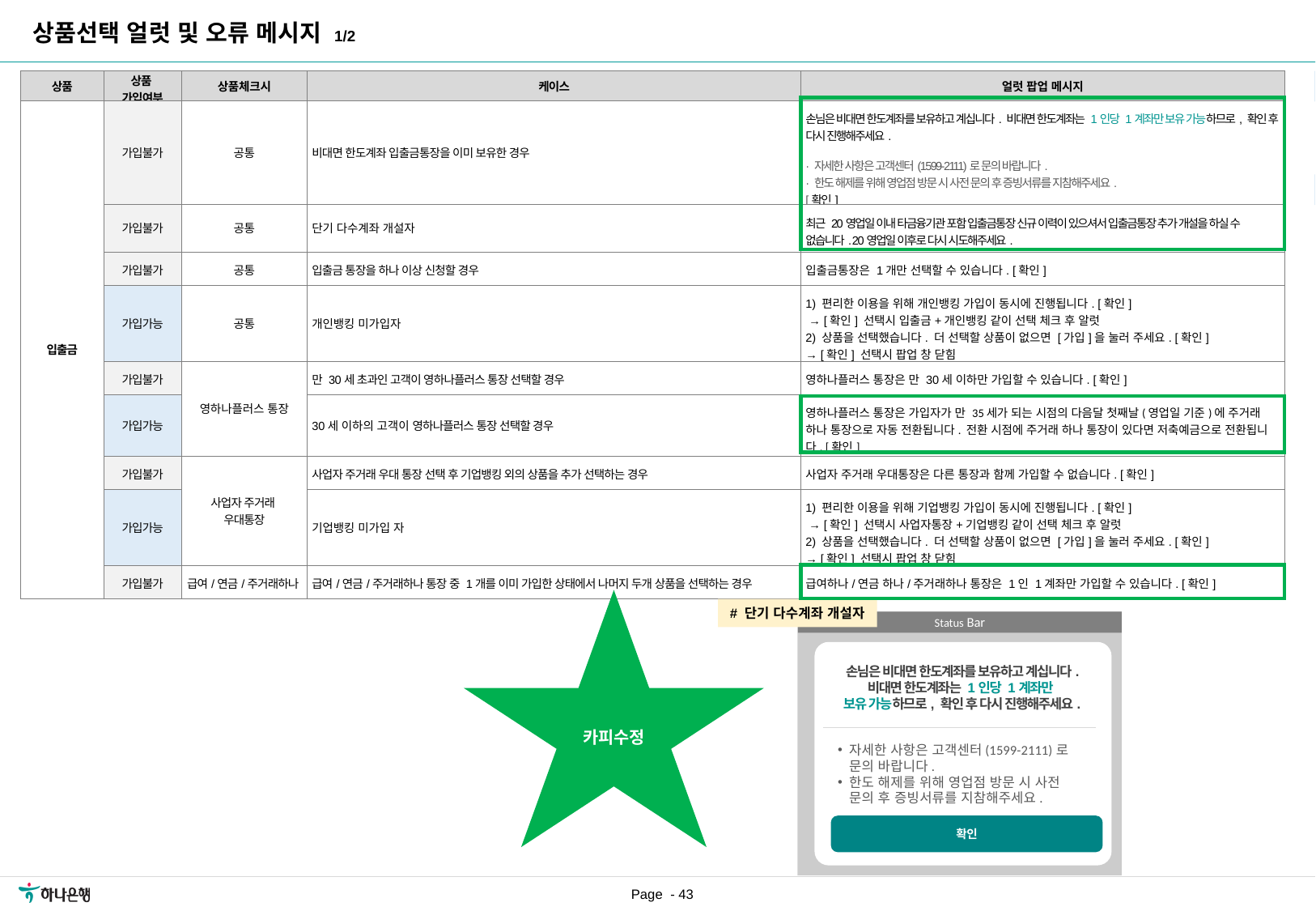

상품선택 얼럿 및 오류 메시지 1/2
[수정요약] 2023.06.30
- 외환상품 알럿케이스 추가
- 상품별 가입 불가 & 가능 알럿문구 통합 정리
| 상품 | 상품 가입여부 | 상품체크시 | 케이스 | 얼럿 팝업 메시지 |
| --- | --- | --- | --- | --- |
| 입출금 | 가입불가 | 공통 | 비대면 한도계좌 입출금통장을 이미 보유한 경우 | 손님은 비대면 한도계좌를 보유하고 계십니다. 비대면 한도계좌는 1인당 1계좌만 보유 가능하므로, 확인 후 다시 진행해주세요. · 자세한 사항은 고객센터(1599-2111)로 문의 바랍니다. · 한도 해제를 위해 영업점 방문 시 사전 문의 후 증빙서류를 지참해주세요. [확인] |
|  | 가입불가 | 공통 | 단기 다수계좌 개설자 | 최근 20영업일 이내 타금융기관 포함 입출금통장 신규 이력이 있으셔서 입출금통장 추가 개설을 하실 수 없습니다. 20영업일 이후로 다시 시도해주세요. |
|  | 가입불가 | 공통 | 입출금 통장을 하나 이상 신청할 경우 | 입출금통장은 1개만 선택할 수 있습니다. [확인] |
|  | 가입가능 | 공통 | 개인뱅킹 미가입자 | 1) 편리한 이용을 위해 개인뱅킹 가입이 동시에 진행됩니다. [확인] → [확인] 선택시 입출금+개인뱅킹 같이 선택 체크 후 알럿 2) 상품을 선택했습니다. 더 선택할 상품이 없으면 [가입]을 눌러 주세요. [확인] → [확인] 선택시 팝업 창 닫힘 |
|  | 가입불가 | 영하나플러스 통장 | 만 30세 초과인 고객이 영하나플러스 통장 선택할 경우 | 영하나플러스 통장은 만 30세 이하만 가입할 수 있습니다. [확인] |
|  | 가입가능 |  | 30세 이하의 고객이 영하나플러스 통장 선택할 경우 | 영하나플러스 통장은 가입자가 만 35세가 되는 시점의 다음달 첫째날(영업일 기준)에 주거래 하나 통장으로 자동 전환됩니다. 전환 시점에 주거래 하나 통장이 있다면 저축예금으로 전환됩니다. [확인] |
|  | 가입불가 | 사업자 주거래 우대통장 | 사업자 주거래 우대 통장 선택 후 기업뱅킹 외의 상품을 추가 선택하는 경우 | 사업자 주거래 우대통장은 다른 통장과 함께 가입할 수 없습니다. [확인] |
|  | 가입가능 |  | 기업뱅킹 미가입 자 | 1) 편리한 이용을 위해 기업뱅킹 가입이 동시에 진행됩니다. [확인] → [확인] 선택시 사업자통장+기업뱅킹 같이 선택 체크 후 알럿 2) 상품을 선택했습니다. 더 선택할 상품이 없으면 [가입]을 눌러 주세요. [확인] → [확인] 선택시 팝업 창 닫힘 |
|  | 가입불가 | 급여/연금/주거래하나 | 급여/연금/주거래하나 통장 중 1개를 이미 가입한 상태에서 나머지 두개 상품을 선택하는 경우 | 급여하나/연금 하나/주거래하나 통장은 1인 1계좌만 가입할 수 있습니다. [확인] |

[수정요약] 2023.08.09
(8/4) 현업 요청 비대면 한도계좌 보유 및 단기다수 알럿 문구 변경

카피수정
# 단기 다수계좌 개설자

Status Bar

손님은 비대면 한도계좌를 보유하고 계십니다. 비대면 한도계좌는 1인당 1계좌만
보유 가능하므로, 확인 후 다시 진행해주세요.
자세한 사항은 고객센터(1599-2111)로 문의 바랍니다.
한도 해제를 위해 영업점 방문 시 사전 문의 후 증빙서류를 지참해주세요.
확인